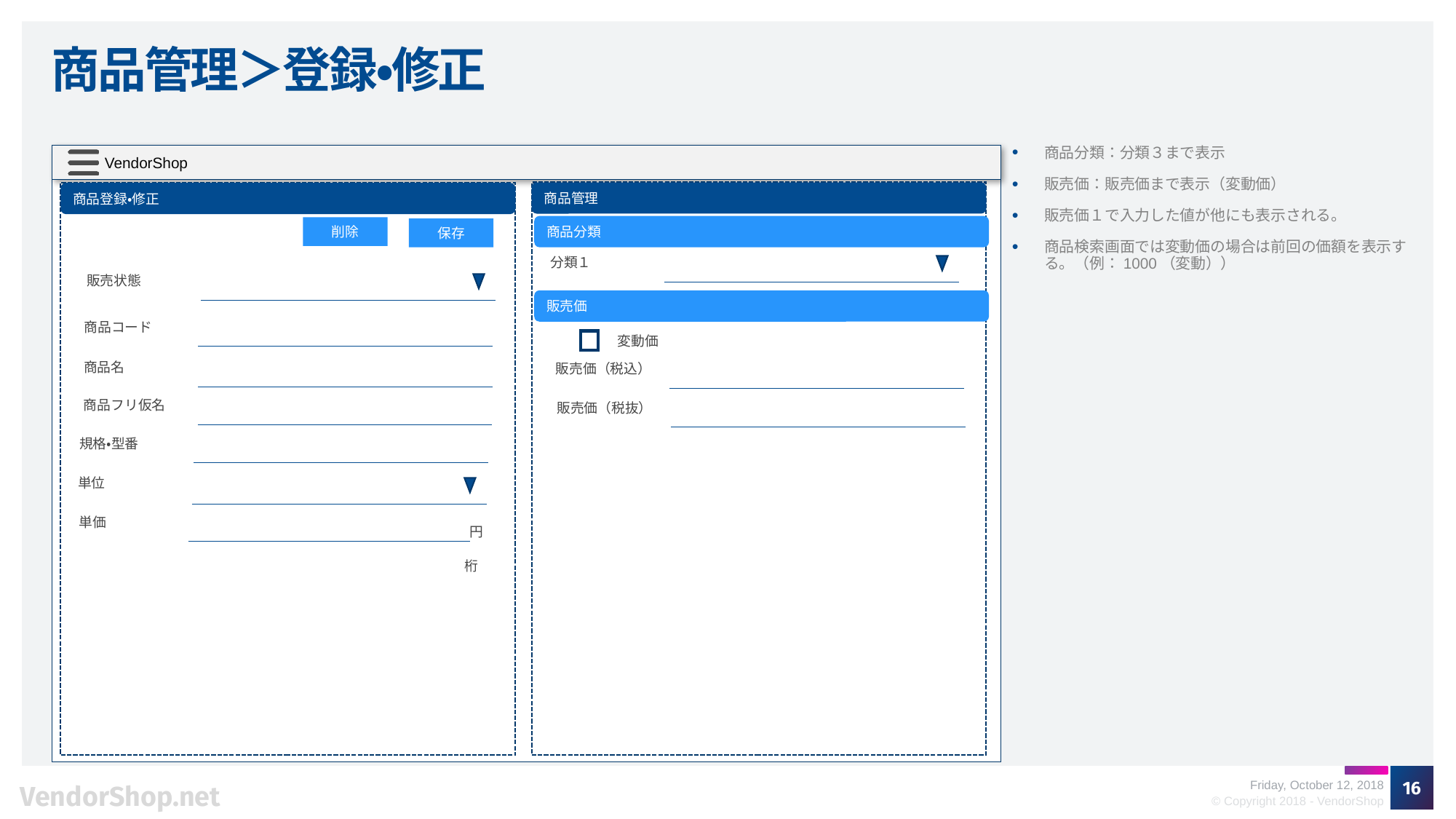

# 商品管理＞登録・修正
商品分類：分類３まで表示
販売価：販売価まで表示（変動価）
販売価１で入力した値が他にも表示される。
商品検索画面では変動価の場合は前回の価額を表示する。（例：1000（変動））

商品管理

商品登録・修正
商品分類
削除
保存
分類１

販売状態

販売価
商品コード

変動価
商品名
販売価（税込）
商品フリ仮名
販売価（税抜）
規格・型番
単位

単価
円
桁
16
Friday, October 12, 2018
© Copyright 2018 - VendorShop